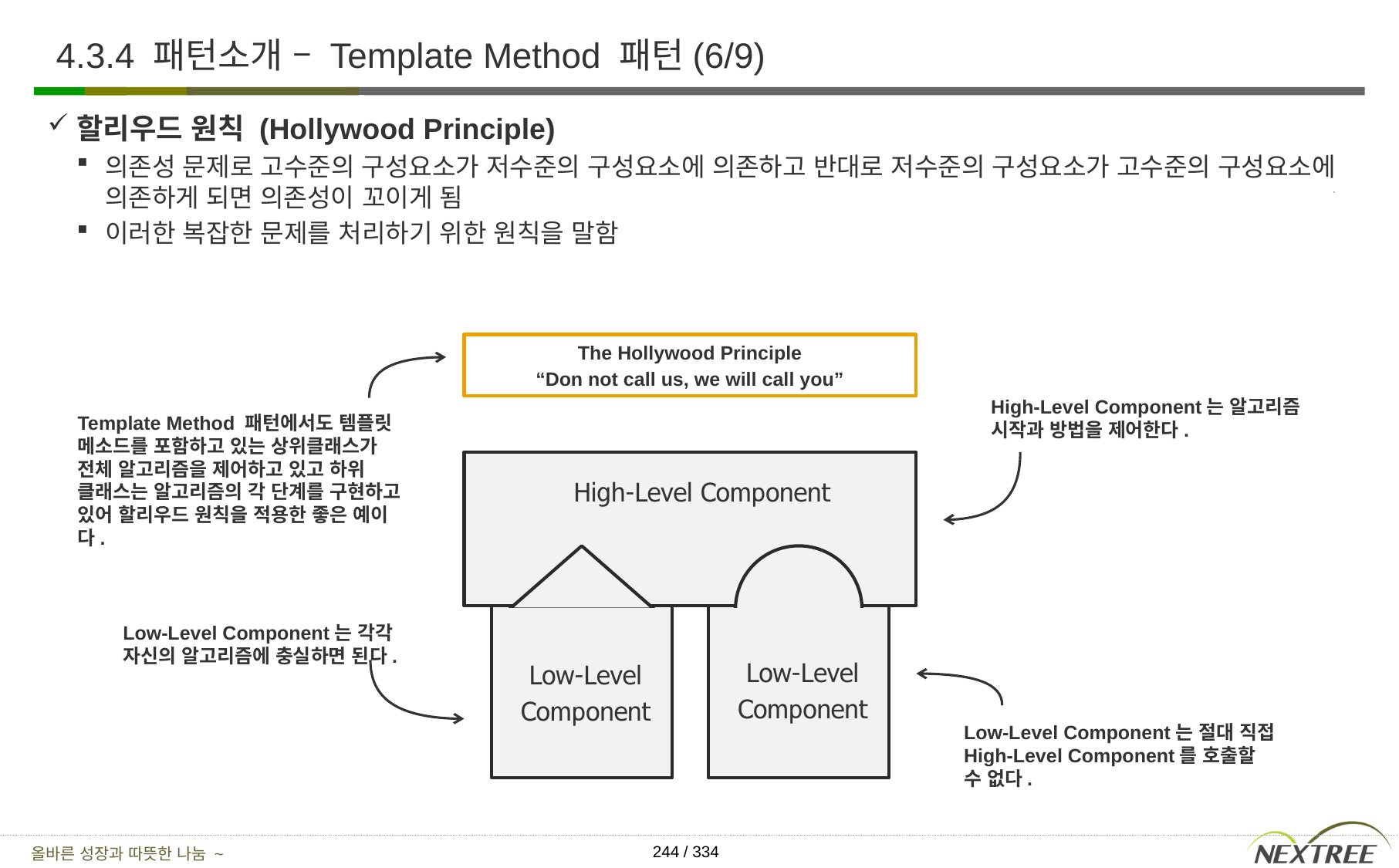

# 4.3.4 패턴소개 – Template Method 패턴(6/9)
할리우드 원칙 (Hollywood Principle)
의존성 문제로 고수준의 구성요소가 저수준의 구성요소에 의존하고 반대로 저수준의 구성요소가 고수준의 구성요소에 의존하게 되면 의존성이 꼬이게 됨
이러한 복잡한 문제를 처리하기 위한 원칙을 말함
The Hollywood Principle
“Don not call us, we will call you”

High-Level Component는 알고리즘 시작과 방법을 제어한다.

Template Method 패턴에서도 템플릿 메소드를 포함하고 있는 상위클래스가 전체 알고리즘을 제어하고 있고 하위 클래스는 알고리즘의 각 단계를 구현하고 있어 할리우드 원칙을 적용한 좋은 예이다.

High-Level Component

Low-Level Component는 각각 자신의 알고리즘에 충실하면 된다.
Low-Level
Component

Low-Level
Component

Low-Level Component는 절대 직접 High-Level Component를 호출할 수 없다.